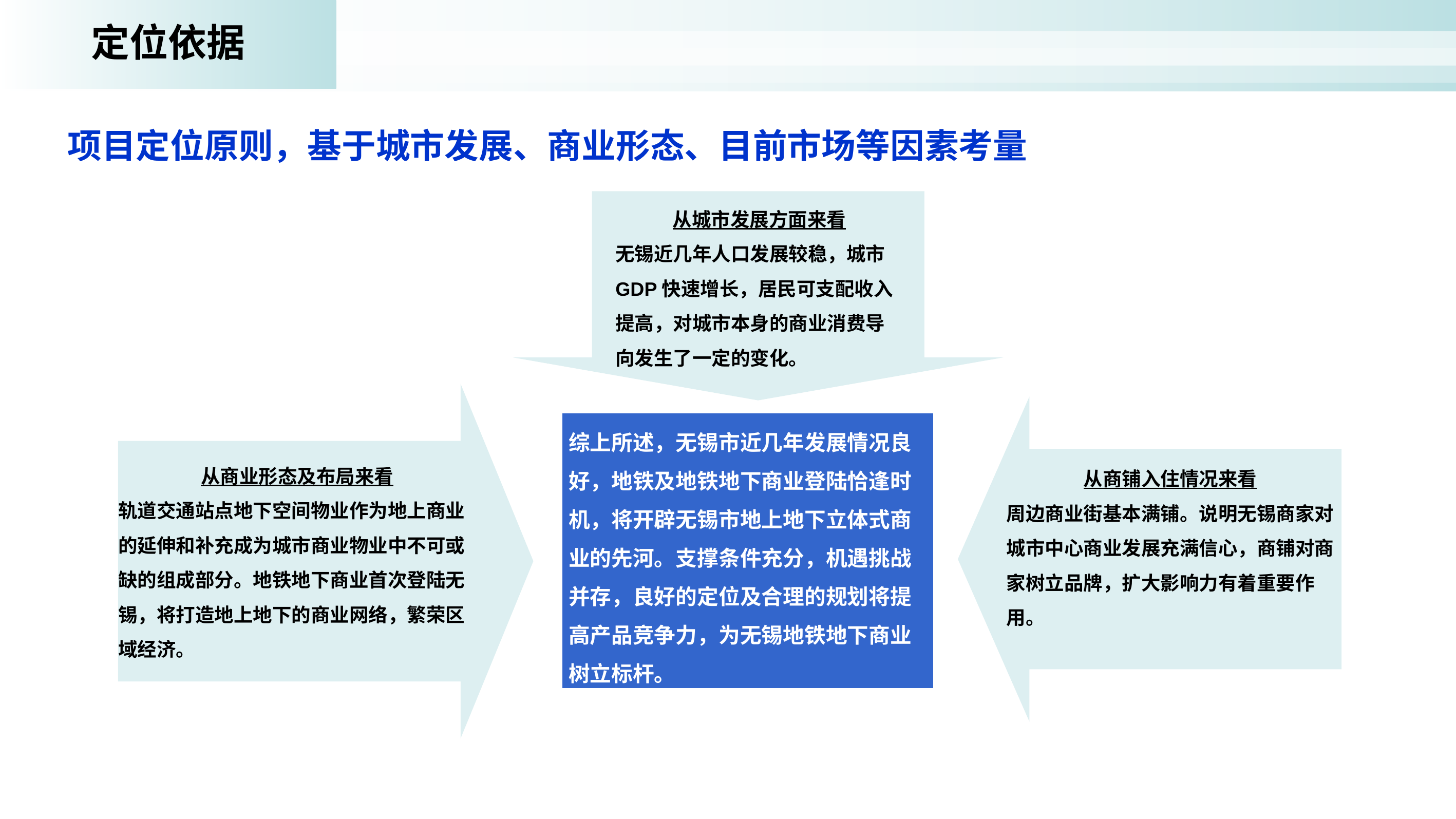

定位依据
项目定位原则，基于城市发展、商业形态、目前市场等因素考量

从城市发展方面来看
无锡近几年人口发展较稳，城市GDP快速增长，居民可支配收入提高，对城市本身的商业消费导向发生了一定的变化。

从商业形态及布局来看
轨道交通站点地下空间物业作为地上商业的延伸和补充成为城市商业物业中不可或缺的组成部分。地铁地下商业首次登陆无锡，将打造地上地下的商业网络，繁荣区域经济。

从商铺入住情况来看
周边商业街基本满铺。说明无锡商家对城市中心商业发展充满信心，商铺对商家树立品牌，扩大影响力有着重要作用。
综上所述，无锡市近几年发展情况良好，地铁及地铁地下商业登陆恰逢时机，将开辟无锡市地上地下立体式商业的先河。支撑条件充分，机遇挑战并存，良好的定位及合理的规划将提高产品竞争力，为无锡地铁地下商业树立标杆。